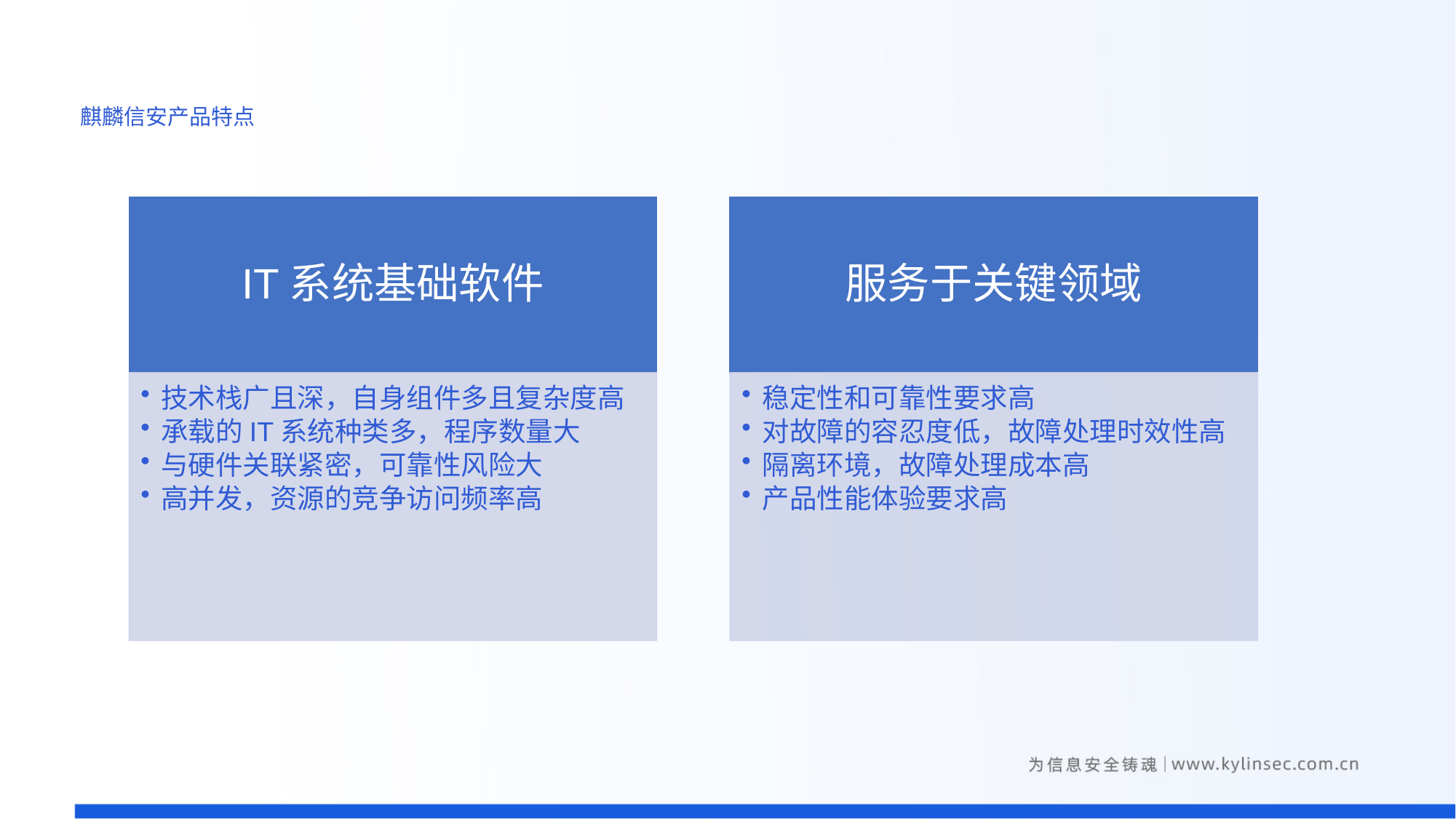

# 麒麟信安产品特点
IT系统基础软件
技术栈广且深，自身组件多且复杂度高
承载的IT系统种类多，程序数量大
与硬件关联紧密，可靠性风险大
高并发，资源的竞争访问频率高
服务于关键领域
稳定性和可靠性要求高
对故障的容忍度低，故障处理时效性高
隔离环境，故障处理成本高
产品性能体验要求高